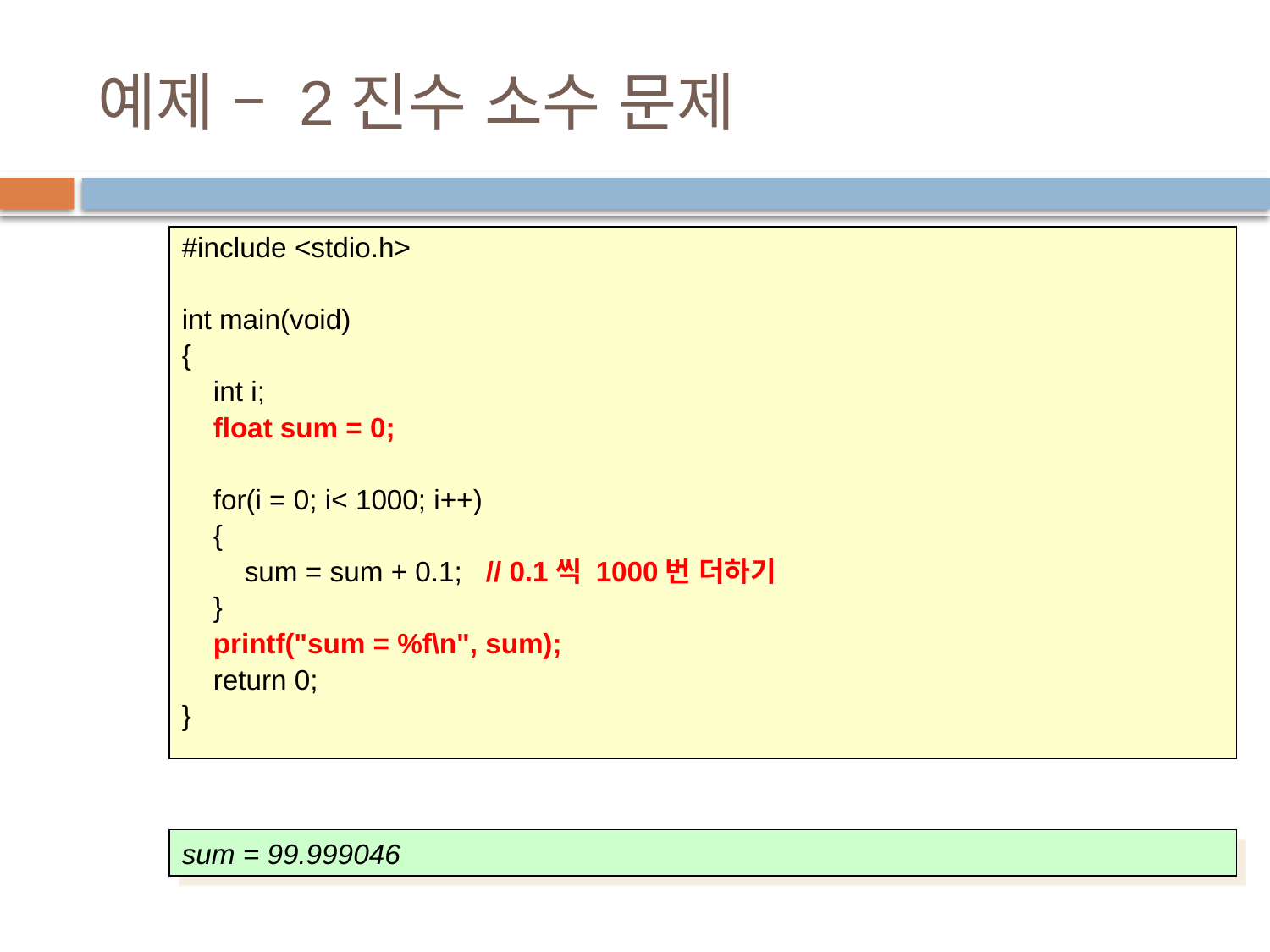

# 예제 – 2진수 소수 문제
#include <stdio.h>

int main(void)
{
    int i;
    float sum = 0;

    for(i = 0; i< 1000; i++)
    {
        sum = sum + 0.1;   // 0.1씩 1000번 더하기
    }
    printf("sum = %f\n", sum);
    return 0;
}

sum = 99.999046